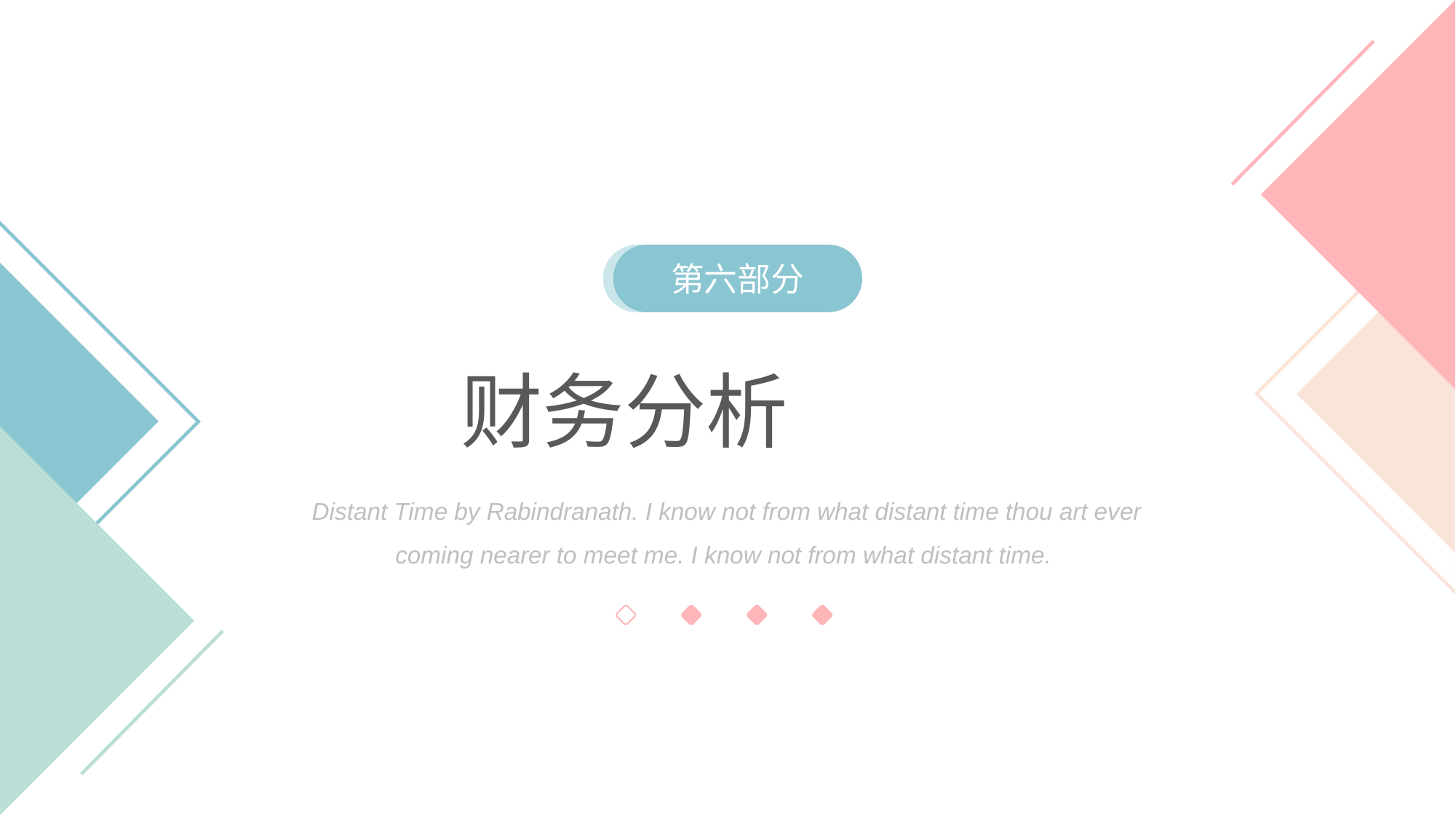

第六部分

财务分析
Distant Time by Rabindranath. I know not from what distant time thou art ever coming nearer to meet me. I know not from what distant time.